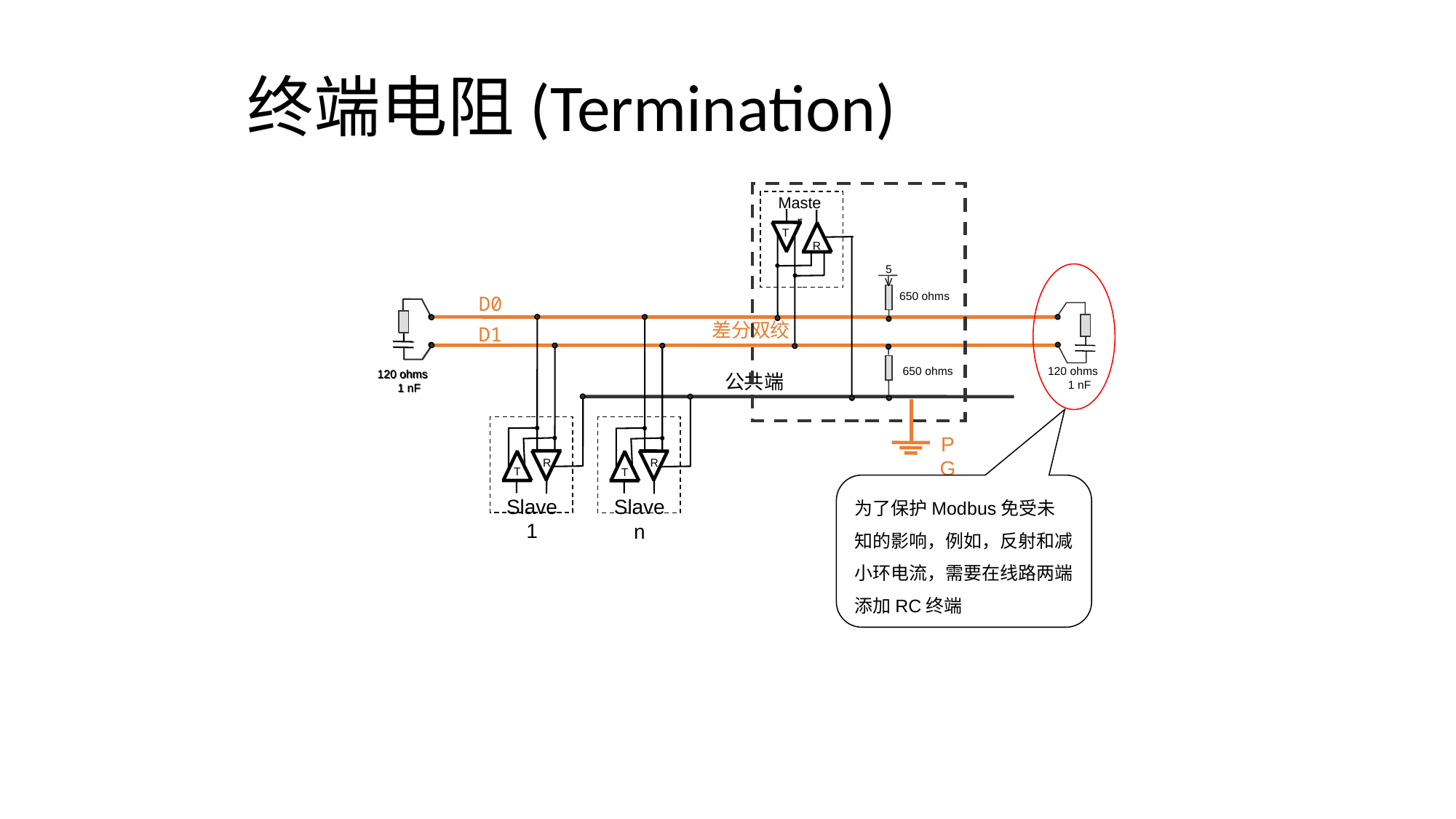

# 终端电阻(Termination)

Master

T

R

5 V

650 ohms

650 ohms

D0

120 ohms     1 nF

120 ohms     1 nF

120 ohms     1 nF

差分双绞

R

T

Slave 1

R

T

Slave n
D1

公共端

PG
为了保护Modbus免受未知的影响，例如，反射和减小环电流，需要在线路两端添加RC终端